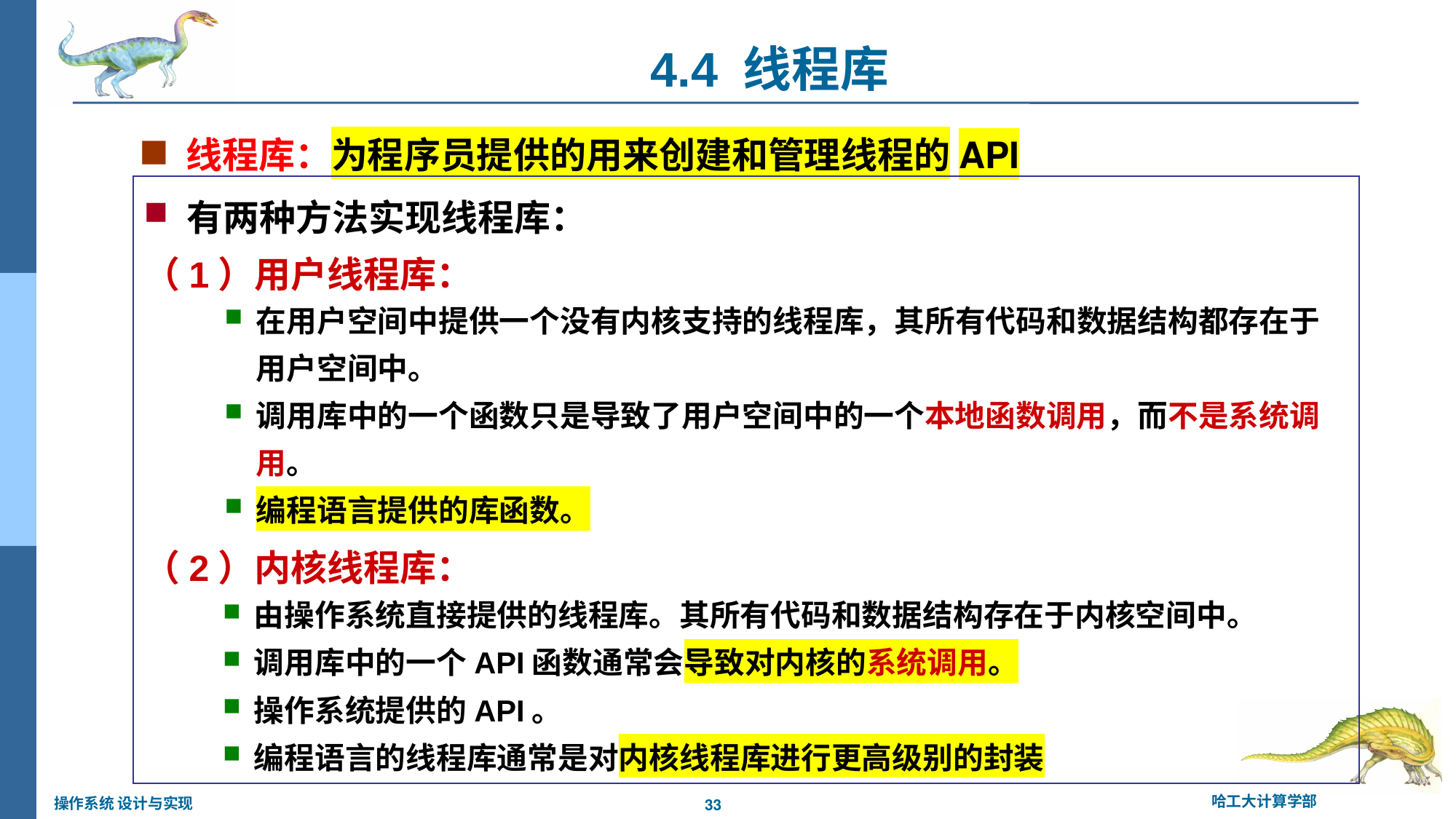

4.4 线程库
线程库：为程序员提供的用来创建和管理线程的API
 有两种方法实现线程库：
（1）用户线程库：

（2）内核线程库：

在用户空间中提供一个没有内核支持的线程库，其所有代码和数据结构都存在于用户空间中。
调用库中的一个函数只是导致了用户空间中的一个本地函数调用，而不是系统调用。
编程语言提供的库函数。
由操作系统直接提供的线程库。其所有代码和数据结构存在于内核空间中。
调用库中的一个API函数通常会导致对内核的系统调用。
操作系统提供的API。
编程语言的线程库通常是对内核线程库进行更高级别的封装